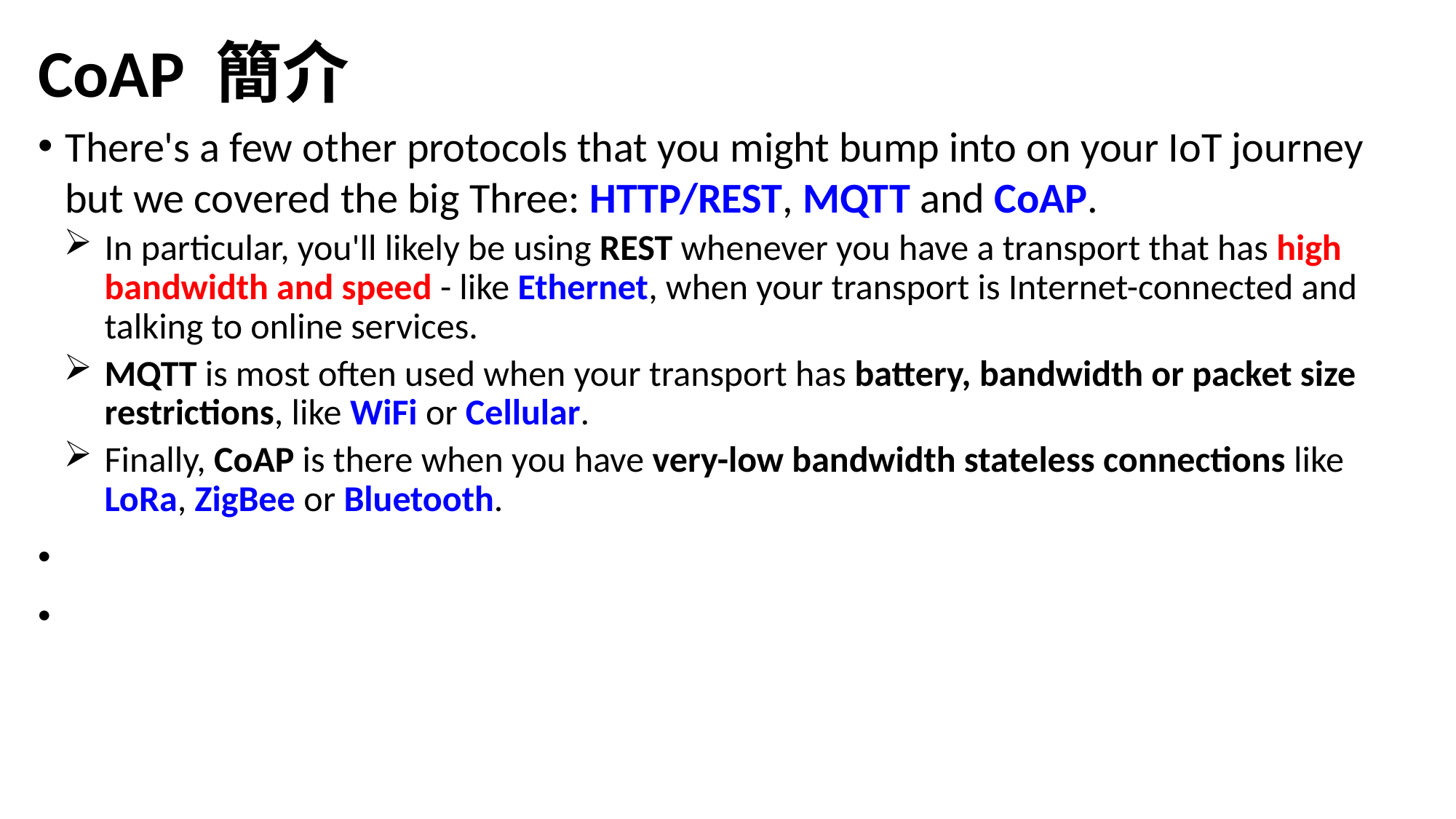

# CoAP 簡介
There's a few other protocols that you might bump into on your IoT journey but we covered the big Three: HTTP/REST, MQTT and CoAP.
In particular, you'll likely be using REST whenever you have a transport that has high bandwidth and speed - like Ethernet, when your transport is Internet-connected and talking to online services.
MQTT is most often used when your transport has battery, bandwidth or packet size restrictions, like WiFi or Cellular.
Finally, CoAP is there when you have very-low bandwidth stateless connections like LoRa, ZigBee or Bluetooth.